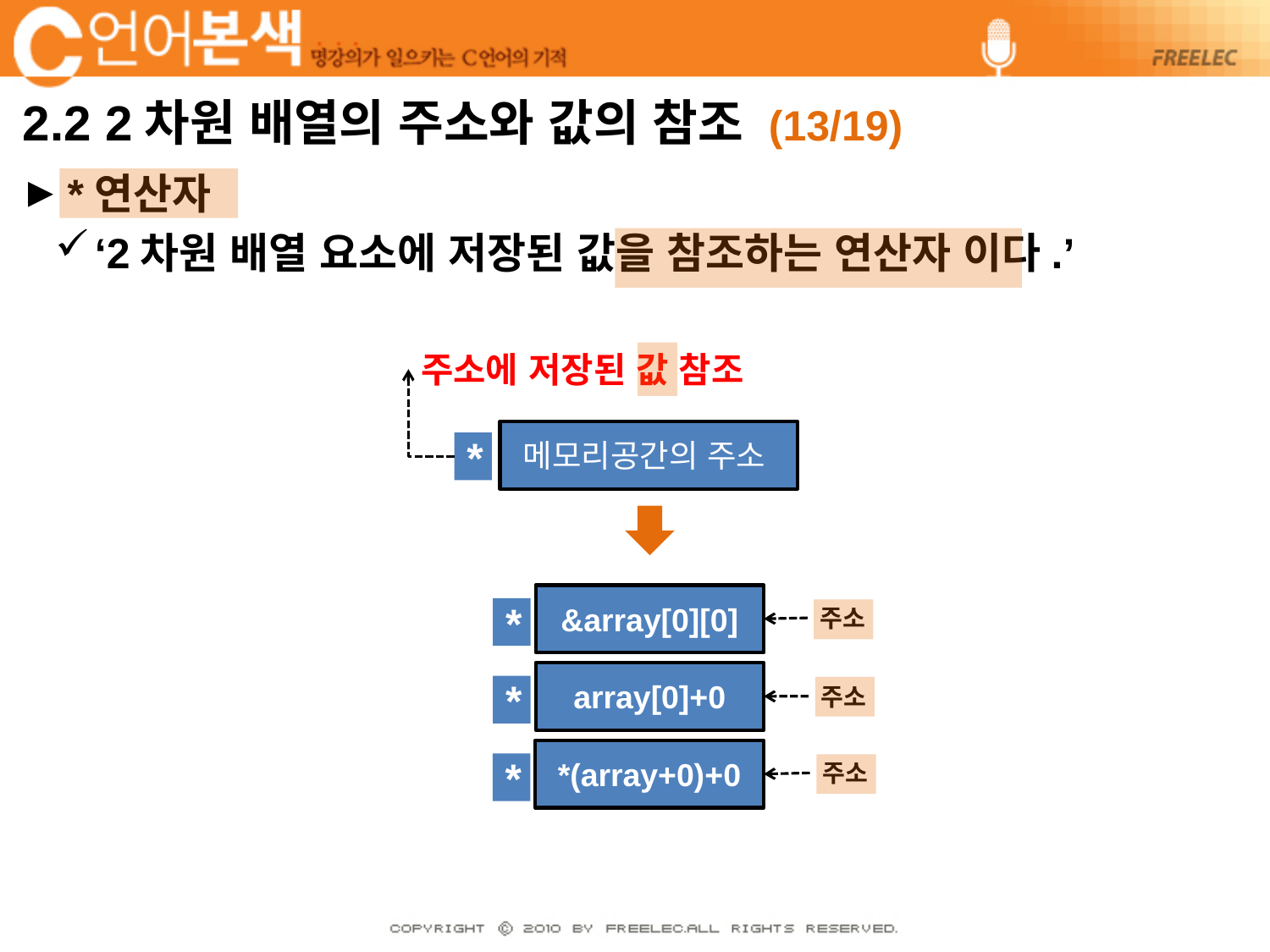

# 2.2 2차원 배열의 주소와 값의 참조 (13/19)
*연산자
‘2차원 배열 요소에 저장된 값을 참조하는 연산자 이다.’

주소에 저장된 값 참조

메모리공간의 주소
*

&array[0][0]
주소
*

array[0]+0
주소
*

*(array+0)+0
주소
*